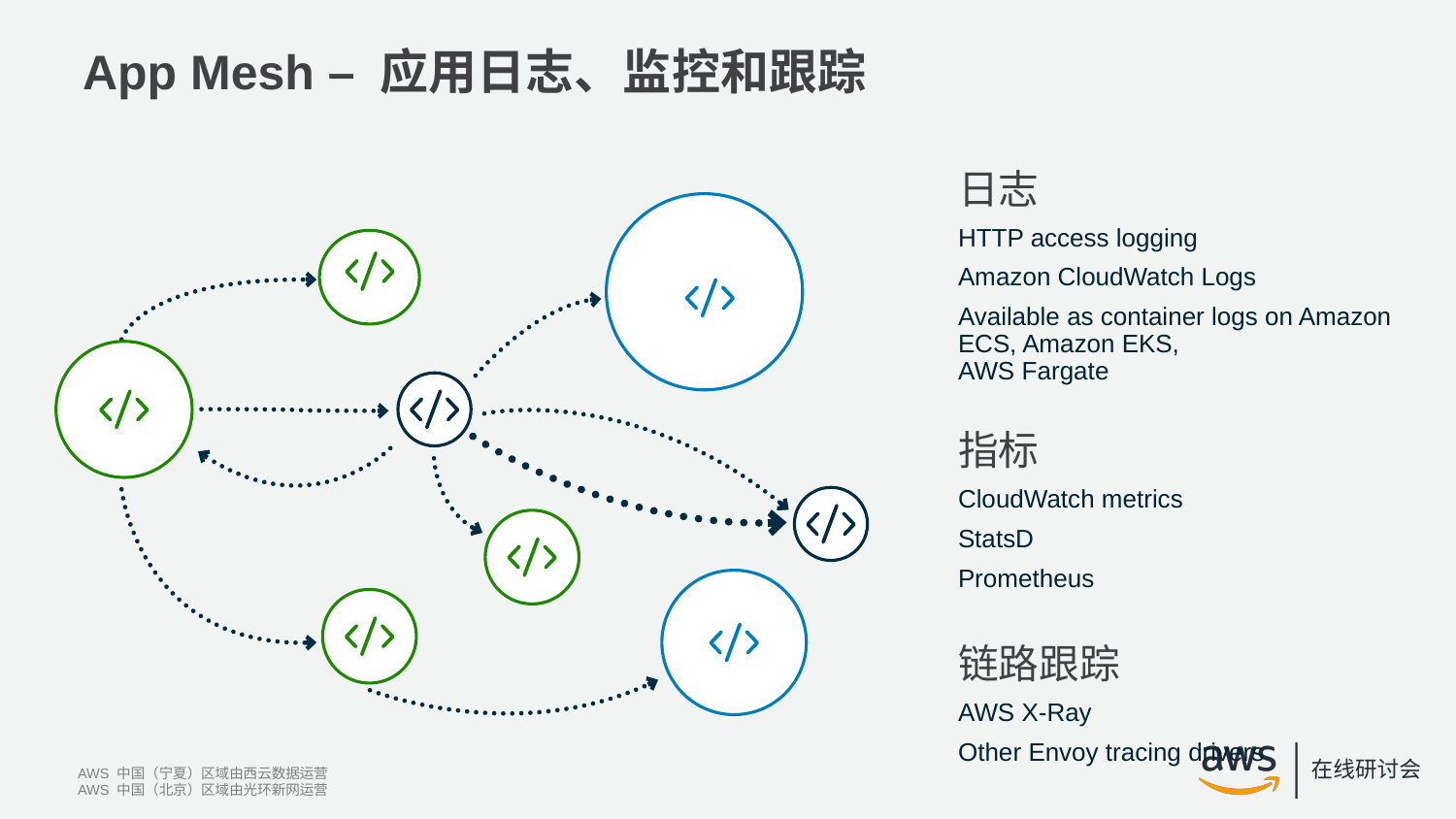

# App Mesh – 应用日志、监控和跟踪
日志
HTTP access logging
Amazon CloudWatch Logs
Available as container logs on Amazon ECS, Amazon EKS,
AWS Fargate
指标
CloudWatch metrics
StatsD
Prometheus

链路跟踪
AWS X-Ray
Other Envoy tracing drivers